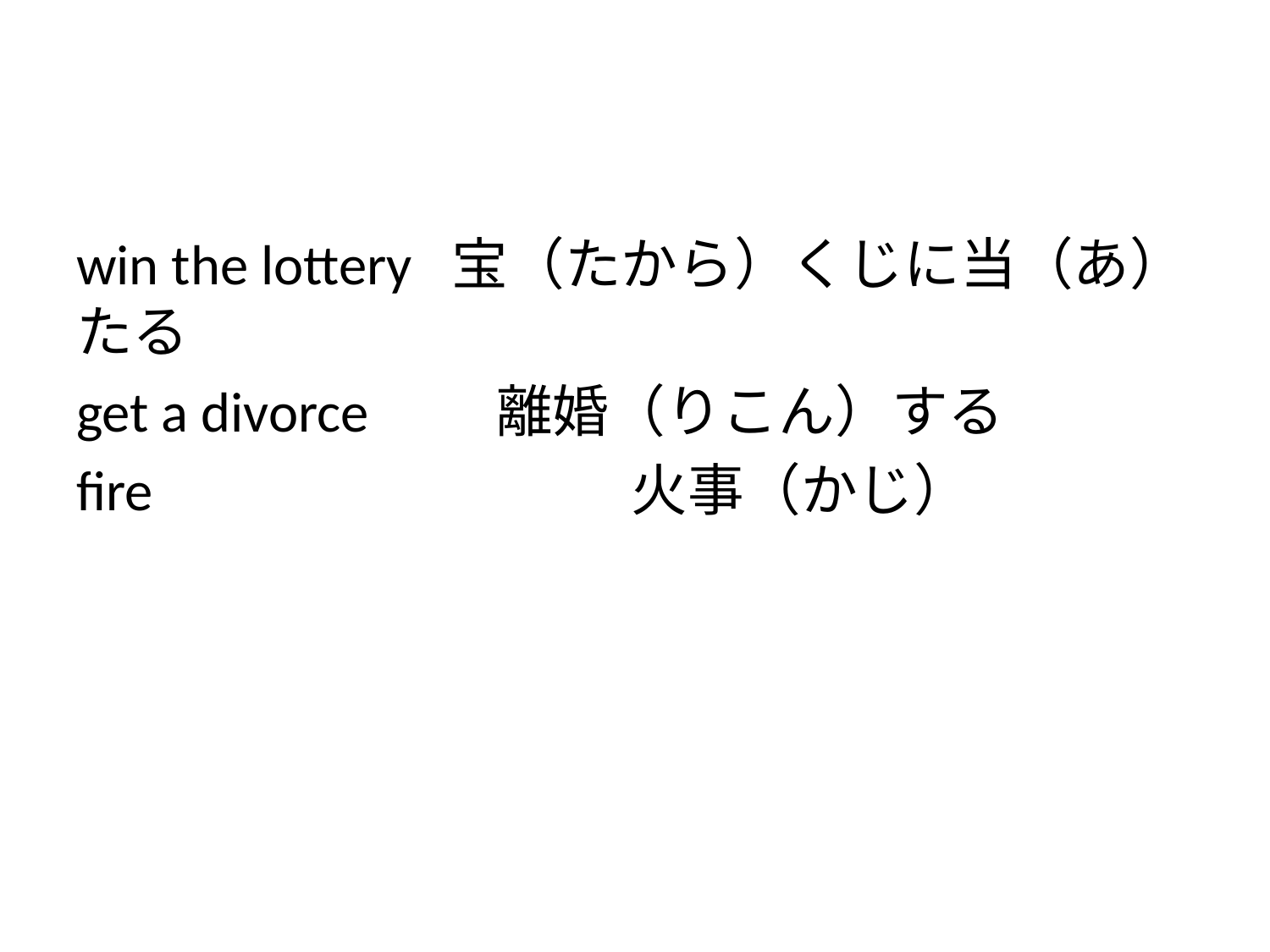

#
win the lottery  宝（たから）くじに当（あ）たる
get a divorce　　離婚（りこん）する
fire 　　　　　　　　火事（かじ）